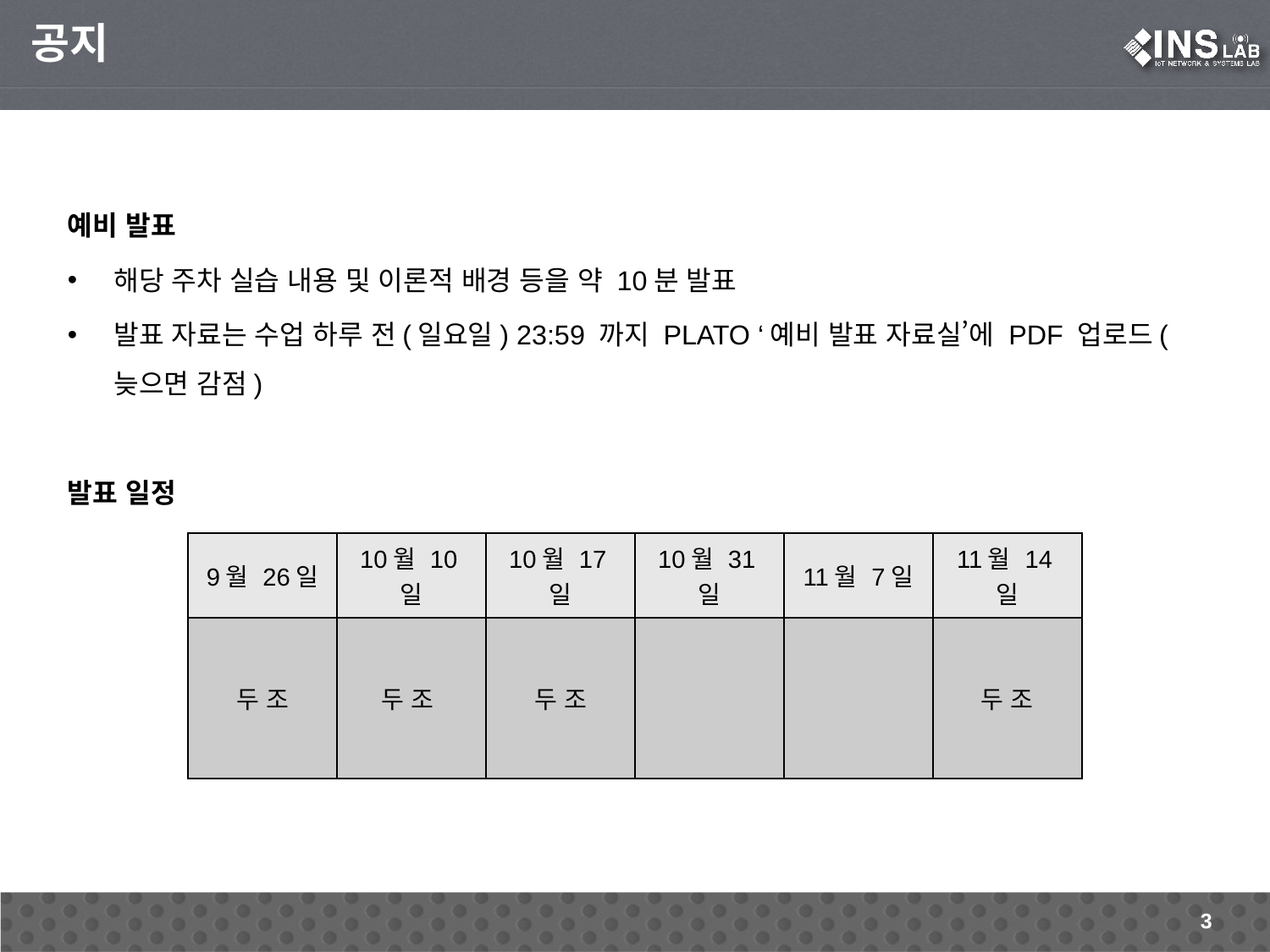

공지
예비 발표
해당 주차 실습 내용 및 이론적 배경 등을 약 10분 발표
발표 자료는 수업 하루 전(일요일) 23:59 까지 PLATO ‘예비 발표 자료실’에 PDF 업로드(늦으면 감점)

발표 일정
| 9월 26일 | 10월 10일 | 10월 17일 | 10월 31일 | 11월 7일 | 11월 14일 |
| --- | --- | --- | --- | --- | --- |
| 두 조 | 두 조 | 두 조 |  |  | 두 조 |
3